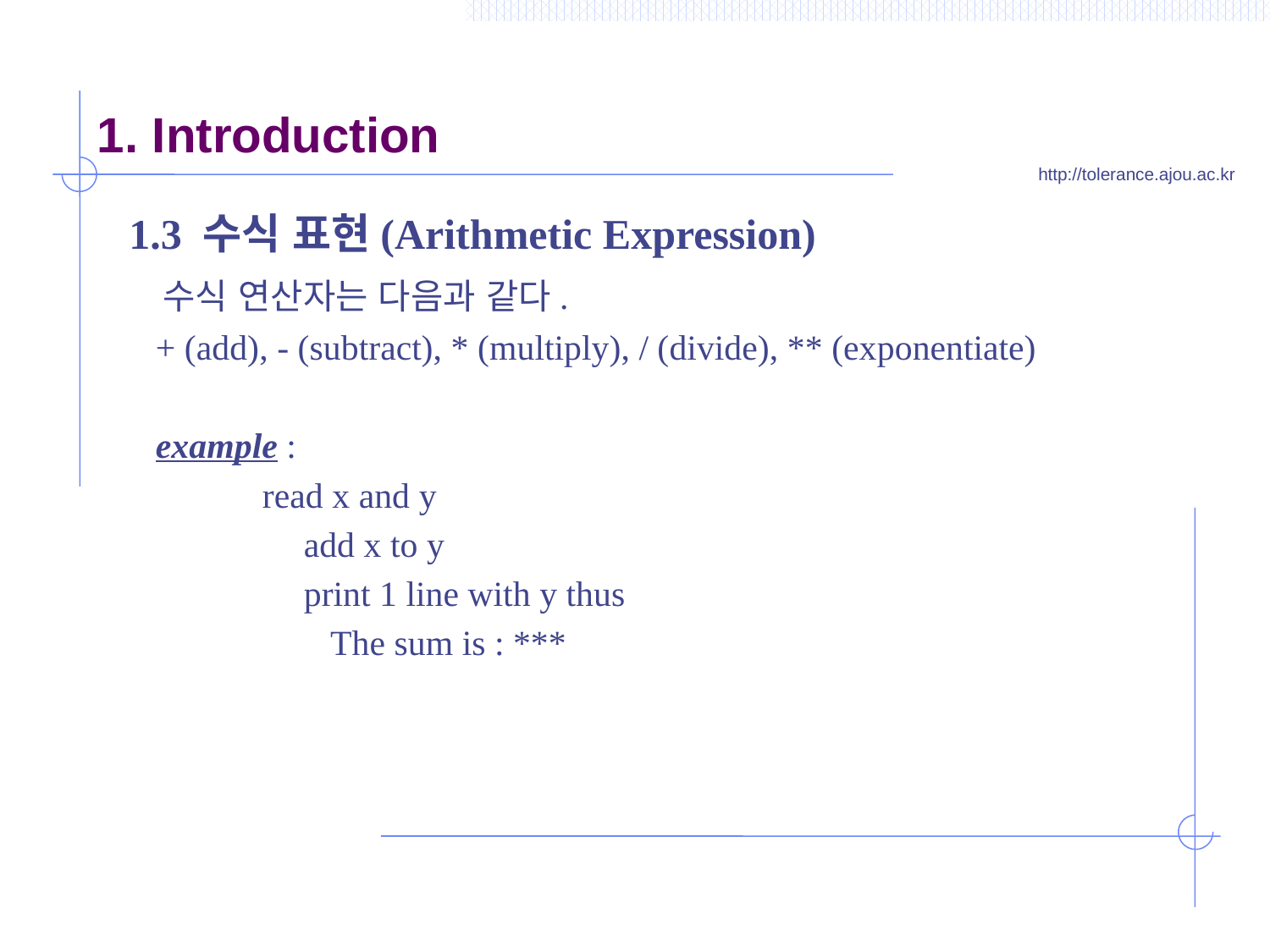

# 1. Introduction
1.3 수식 표현(Arithmetic Expression)
  수식 연산자는 다음과 같다.
   + (add), - (subtract), * (multiply), / (divide), ** (exponentiate)

   example :
               read x and y
		add x to y
		print 1 line with y thus
		   The sum is : ***